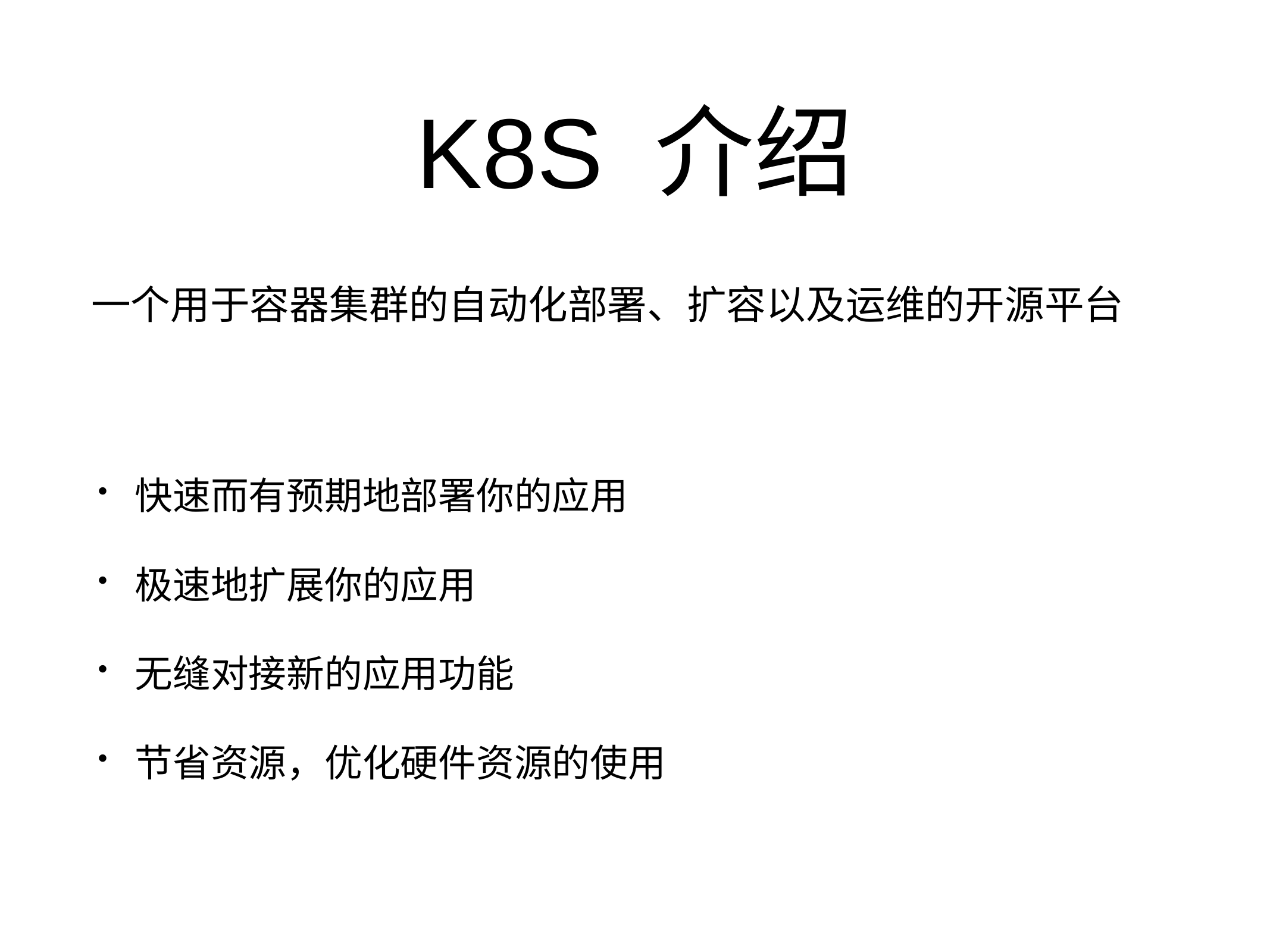

# K8S 介绍
一个用于容器集群的自动化部署、扩容以及运维的开源平台
快速而有预期地部署你的应用
极速地扩展你的应用
无缝对接新的应用功能
节省资源，优化硬件资源的使用